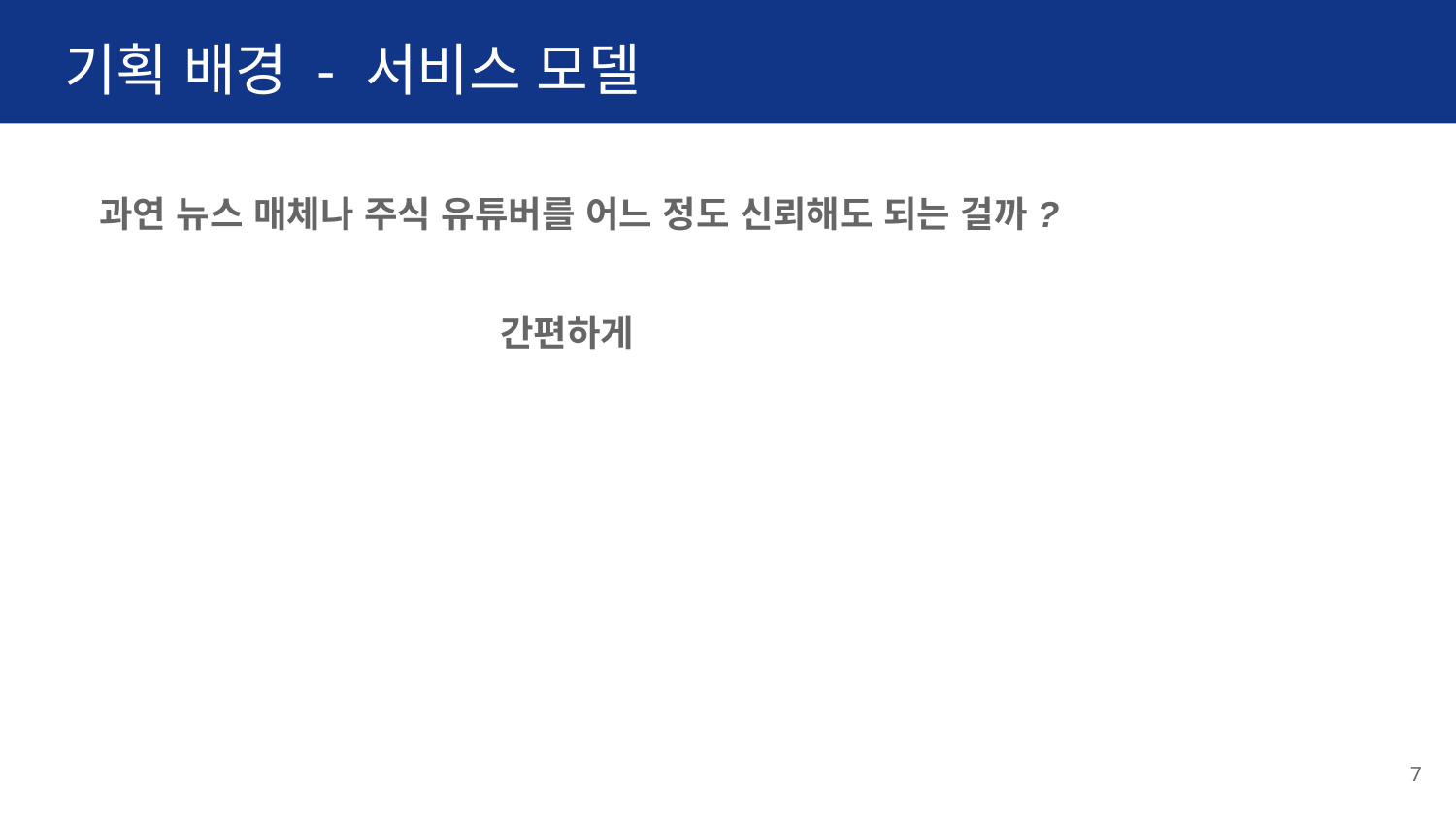

# 기획 배경 - 서비스 모델
과연 뉴스 매체나 주식 유튜버를 어느 정도 신뢰해도 되는 걸까?
간편하게
7